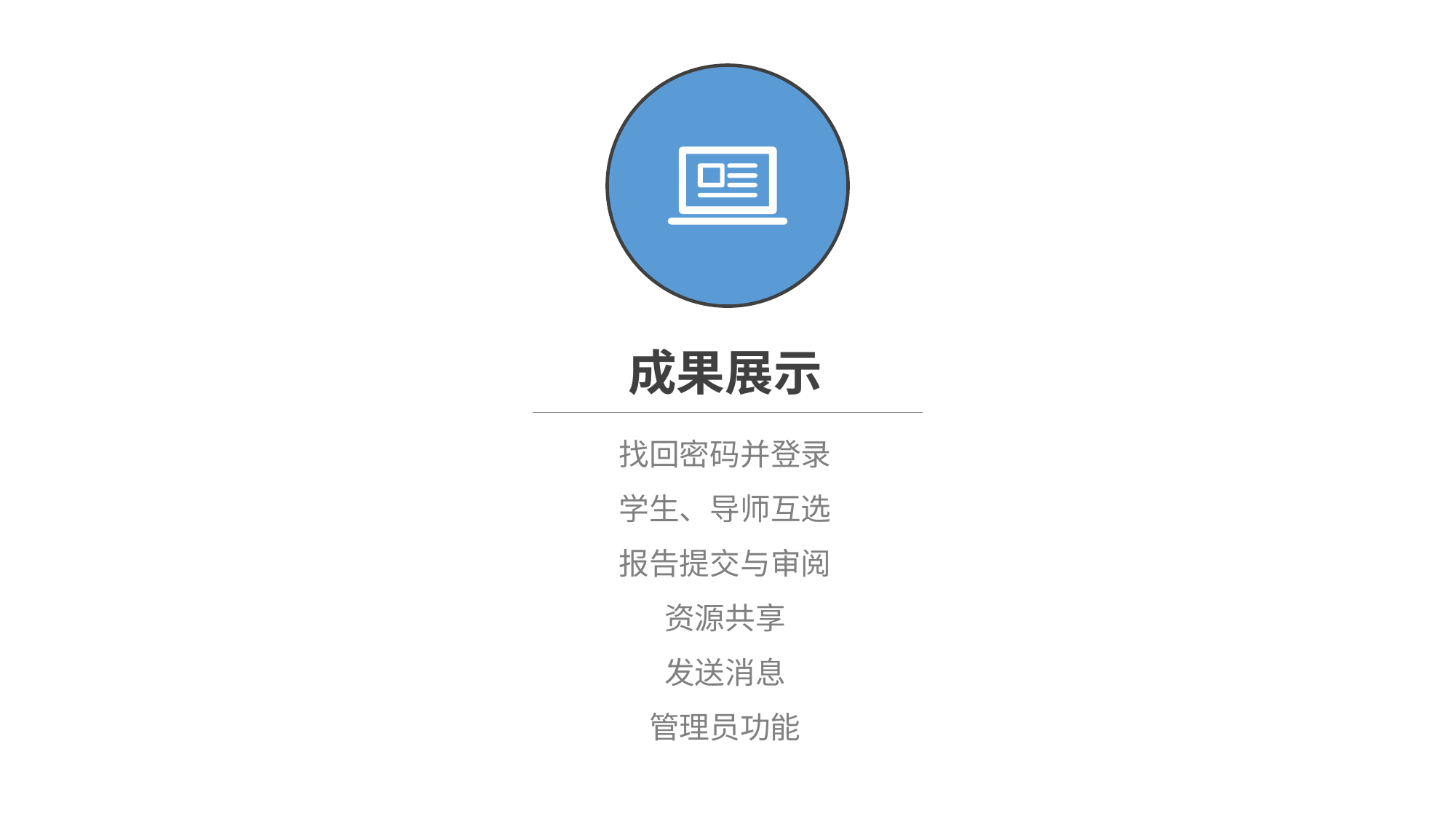

成果展示
找回密码并登录
学生、导师互选
报告提交与审阅
资源共享
发送消息
管理员功能